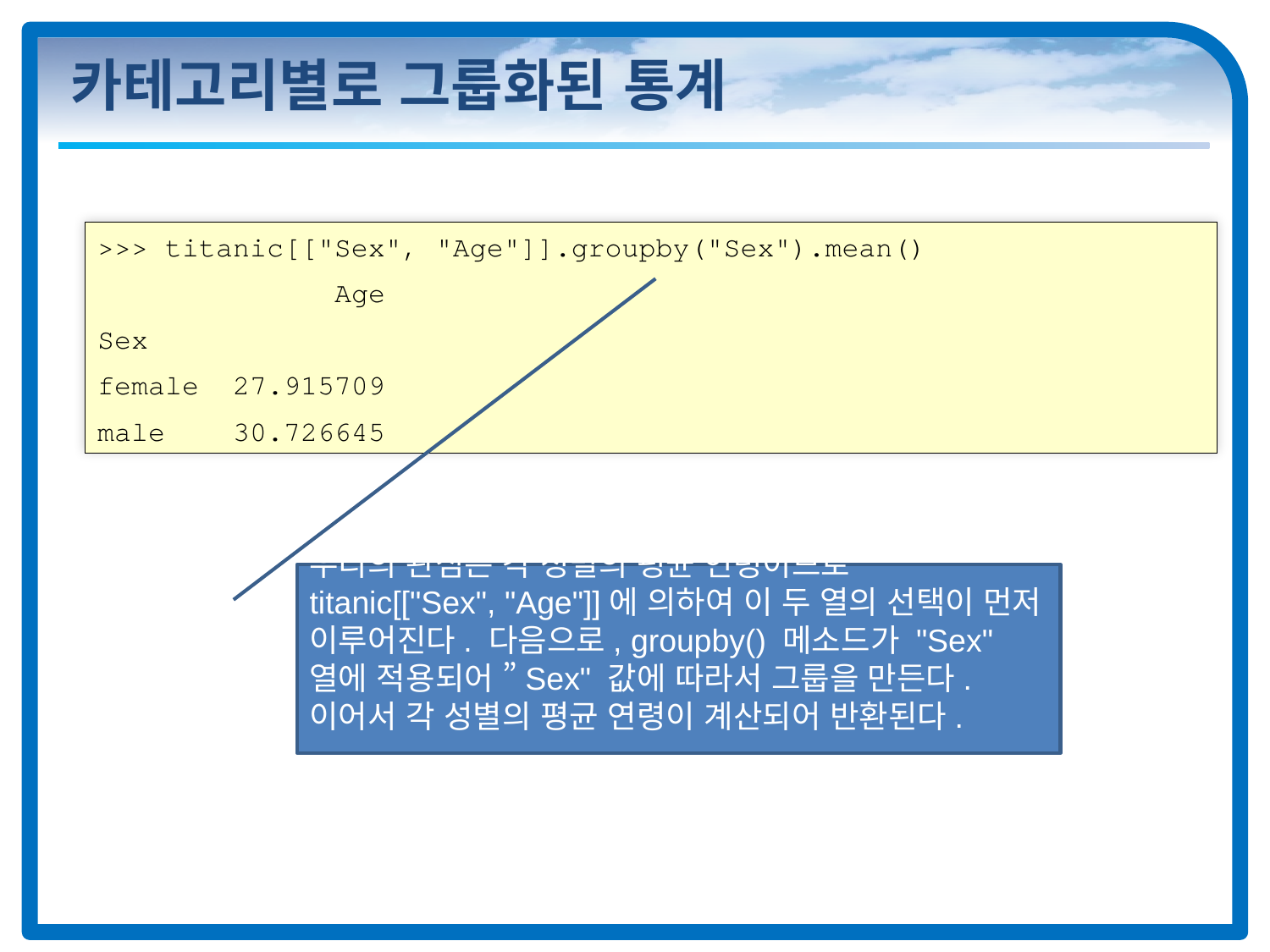

# 카테고리별로 그룹화된 통계
>>> titanic[["Sex", "Age"]].groupby("Sex").mean()
              Age
Sex
female  27.915709
male    30.726645
우리의 관심은 각 성별의 평균 연령이므로 titanic[["Sex", "Age"]]에 의하여 이 두 열의 선택이 먼저 이루어진다. 다음으로, groupby() 메소드가 "Sex" 열에 적용되어 ”Sex" 값에 따라서 그룹을 만든다. 이어서 각 성별의 평균 연령이 계산되어 반환된다.